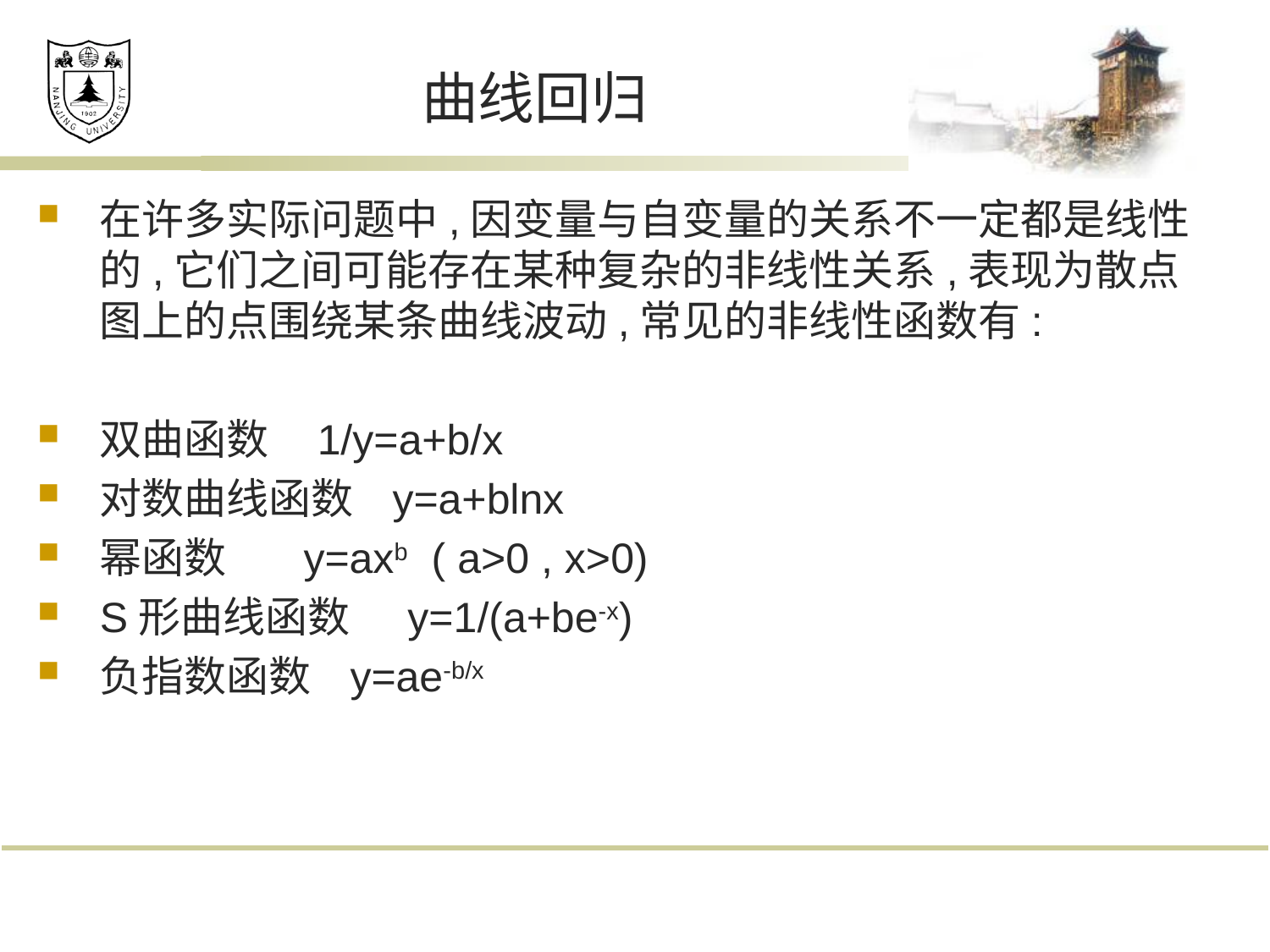

# 曲线回归
在许多实际问题中,因变量与自变量的关系不一定都是线性的,它们之间可能存在某种复杂的非线性关系,表现为散点图上的点围绕某条曲线波动,常见的非线性函数有:

双曲函数    1/y=a+b/x
对数曲线函数   y=a+blnx
幂函数       y=axb  ( a>0 , x>0)
S形曲线函数     y=1/(a+be-x)
负指数函数   y=ae-b/x